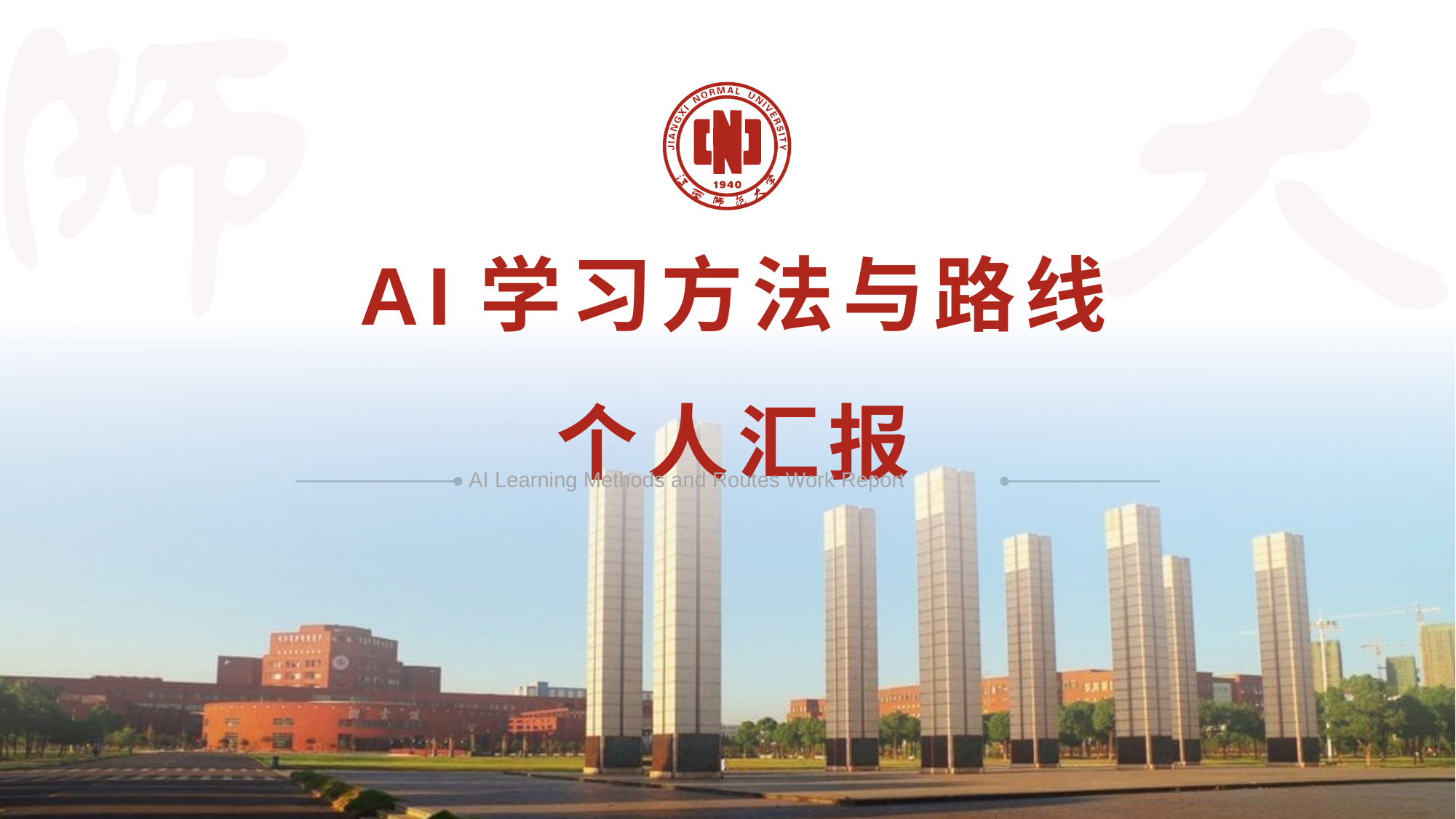

AI学习方法与路线
个人汇报
AI Learning Methods and Routes Work Report